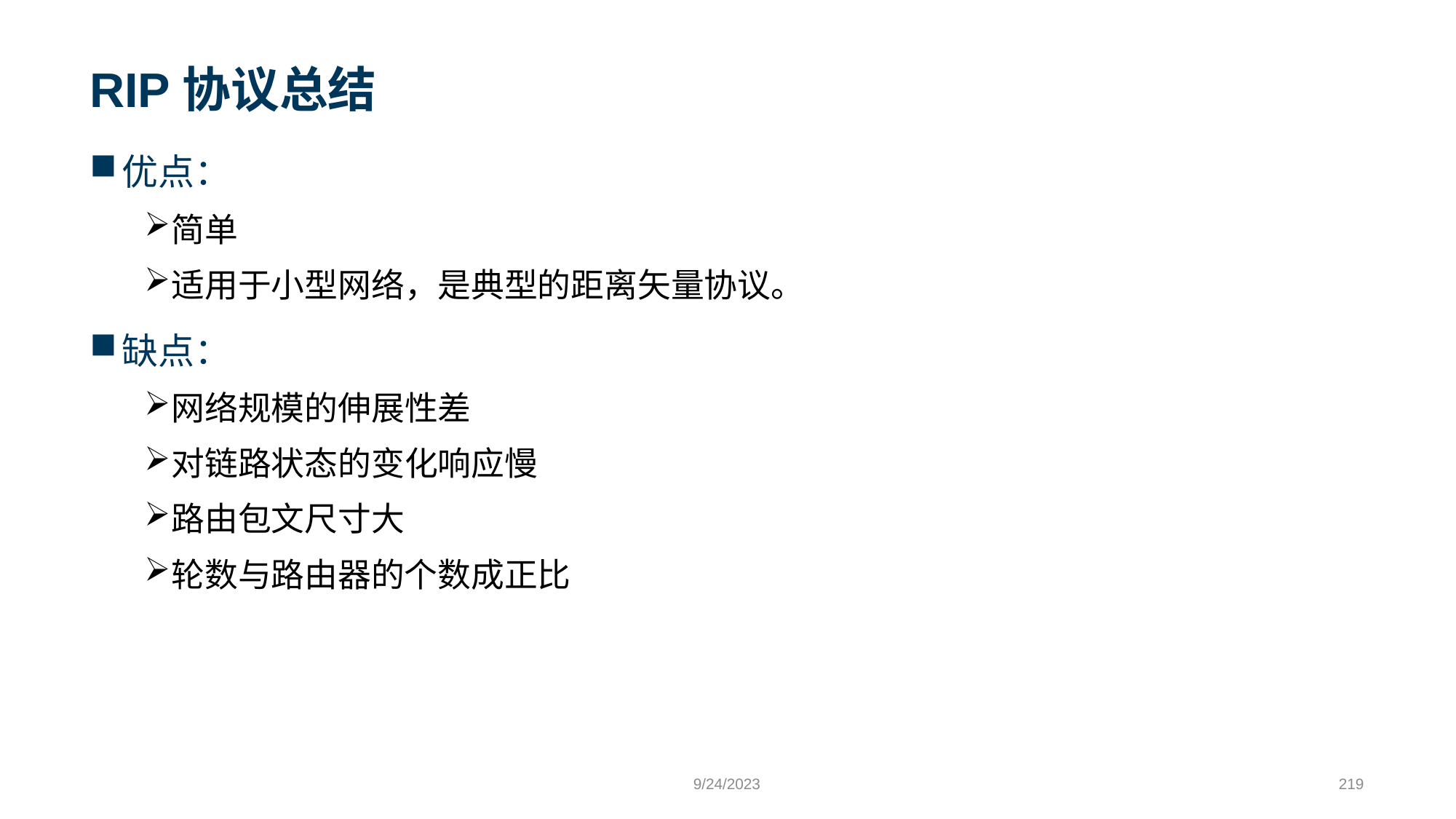

# RIP协议总结
优点：
简单
适用于小型网络，是典型的距离矢量协议。
缺点：
网络规模的伸展性差
对链路状态的变化响应慢
路由包文尺寸大
轮数与路由器的个数成正比

9/24/2023
219